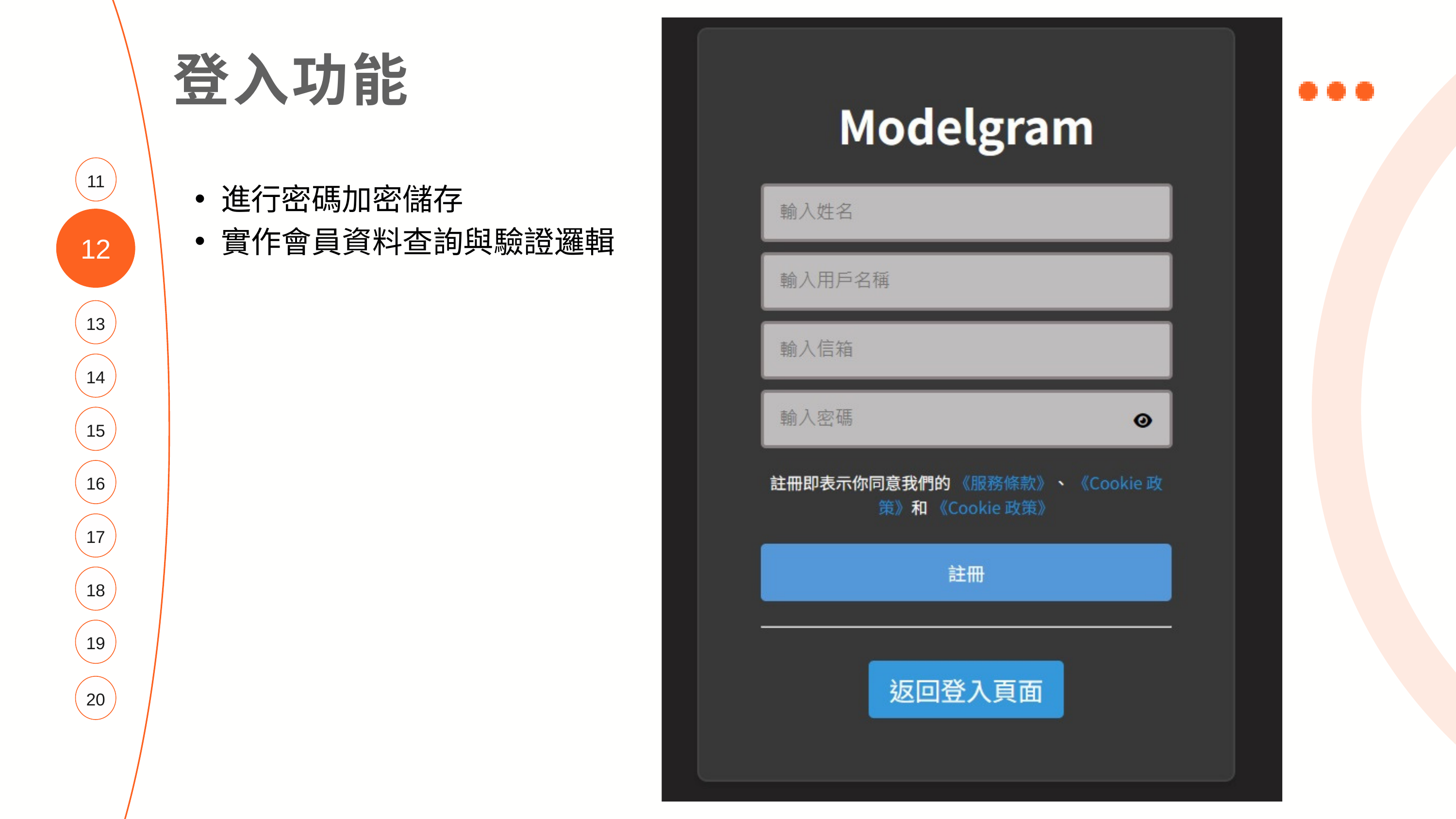

登入功能

11
進行密碼加密儲存
實作會員資料查詢與驗證邏輯

12

13

14

15

16

17

18

19

20